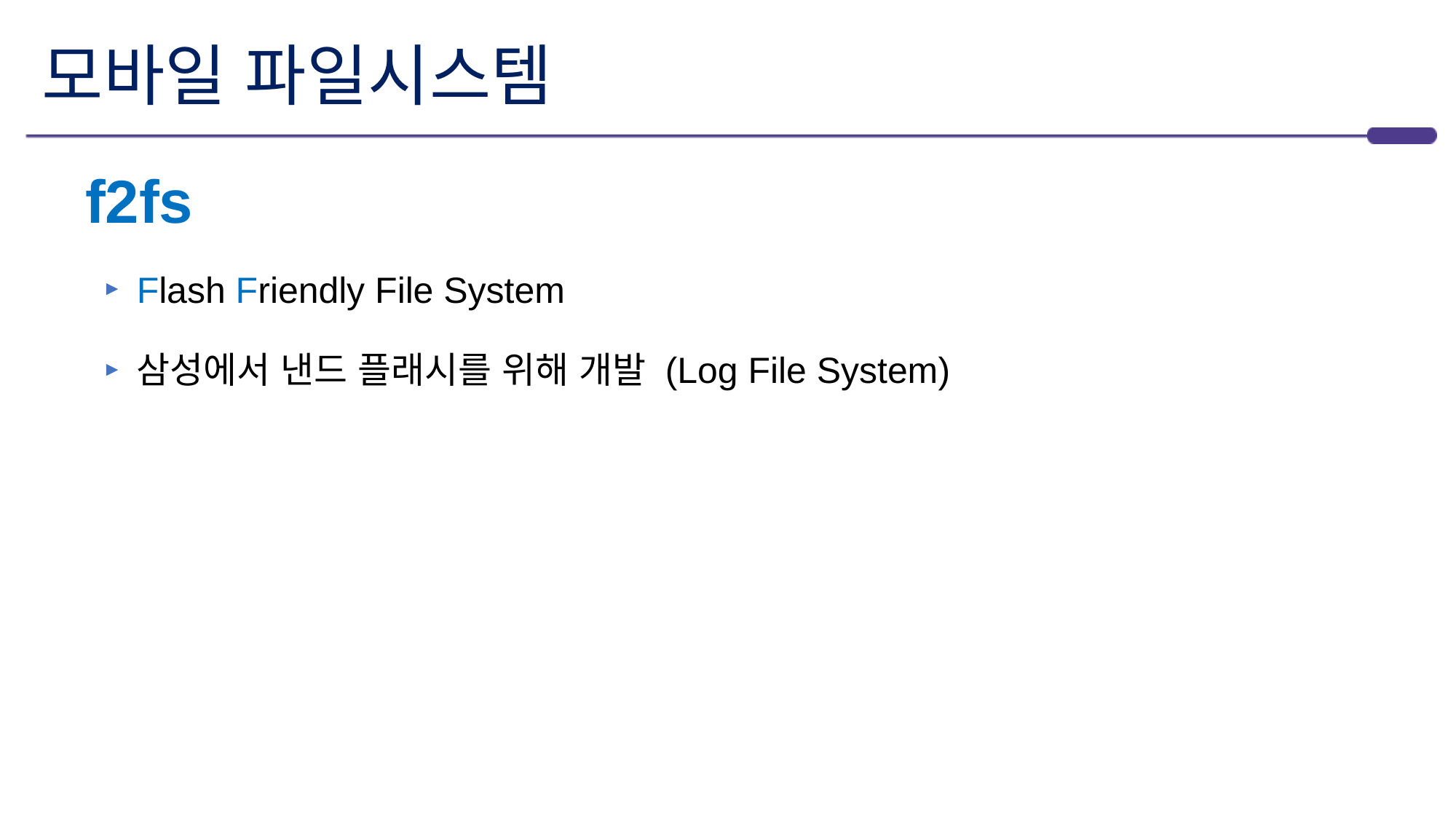

# 모바일 파일시스템
f2fs
Flash Friendly File System
삼성에서 낸드 플래시를 위해 개발 (Log File System)